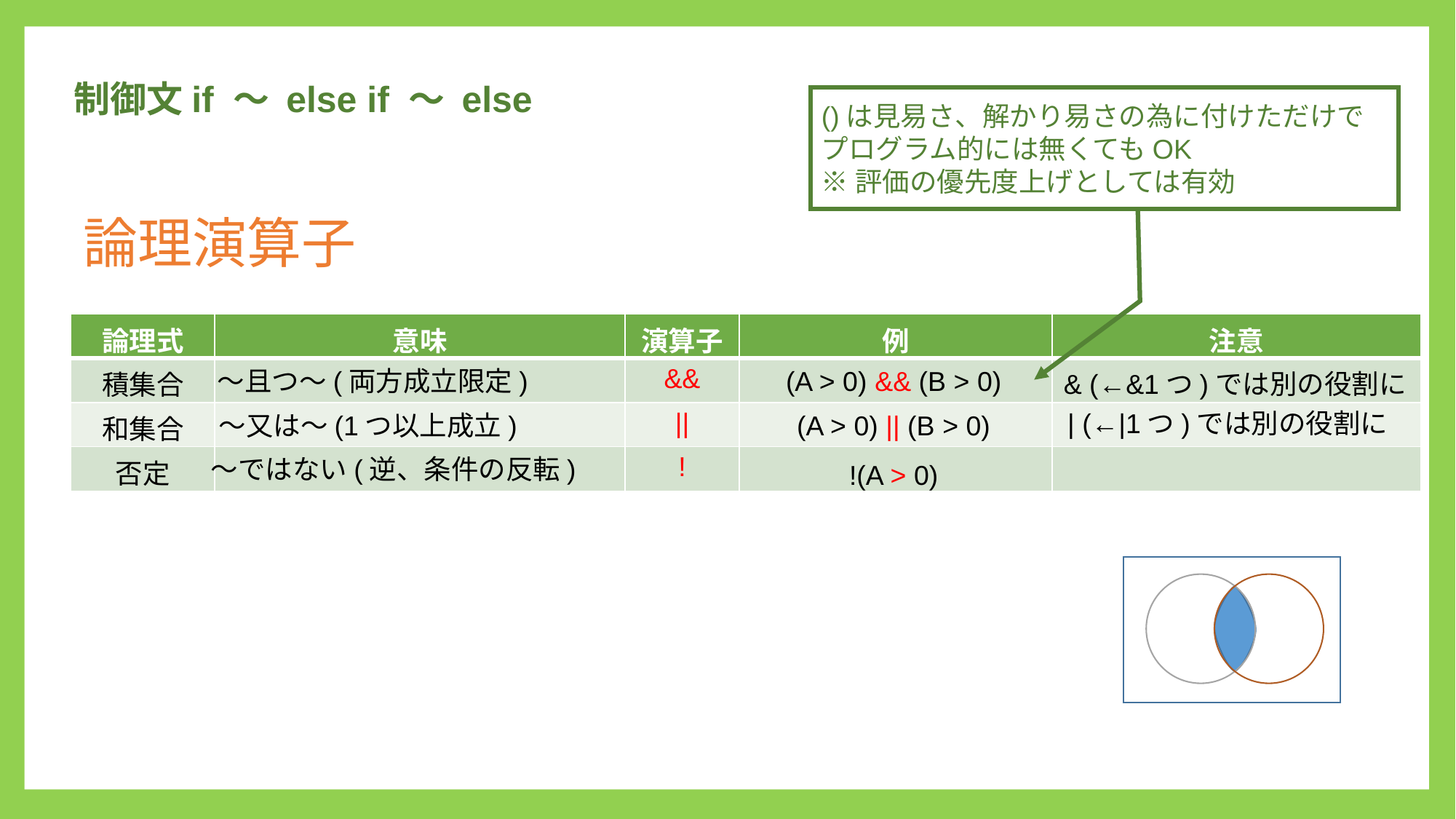

制御文if ～ else if ～ else
()は見易さ、解かり易さの為に付けただけで
プログラム的には無くてもOK
※評価の優先度上げとしては有効
論理演算子
| 論理式 | 意味 | 演算子 | 例 | 注意 |
| --- | --- | --- | --- | --- |
| 積集合 |  | && |  |  |
| 和集合 |  | || |  |  |
| 否定 |  | ! |  |  |
～且つ～(両方成立限定)
(A > 0) && (B > 0)
& (←&1つ)では別の役割に
| (←|1つ)では別の役割に
～又は～(1つ以上成立)
(A > 0) || (B > 0)
～ではない(逆、条件の反転)
!(A > 0)